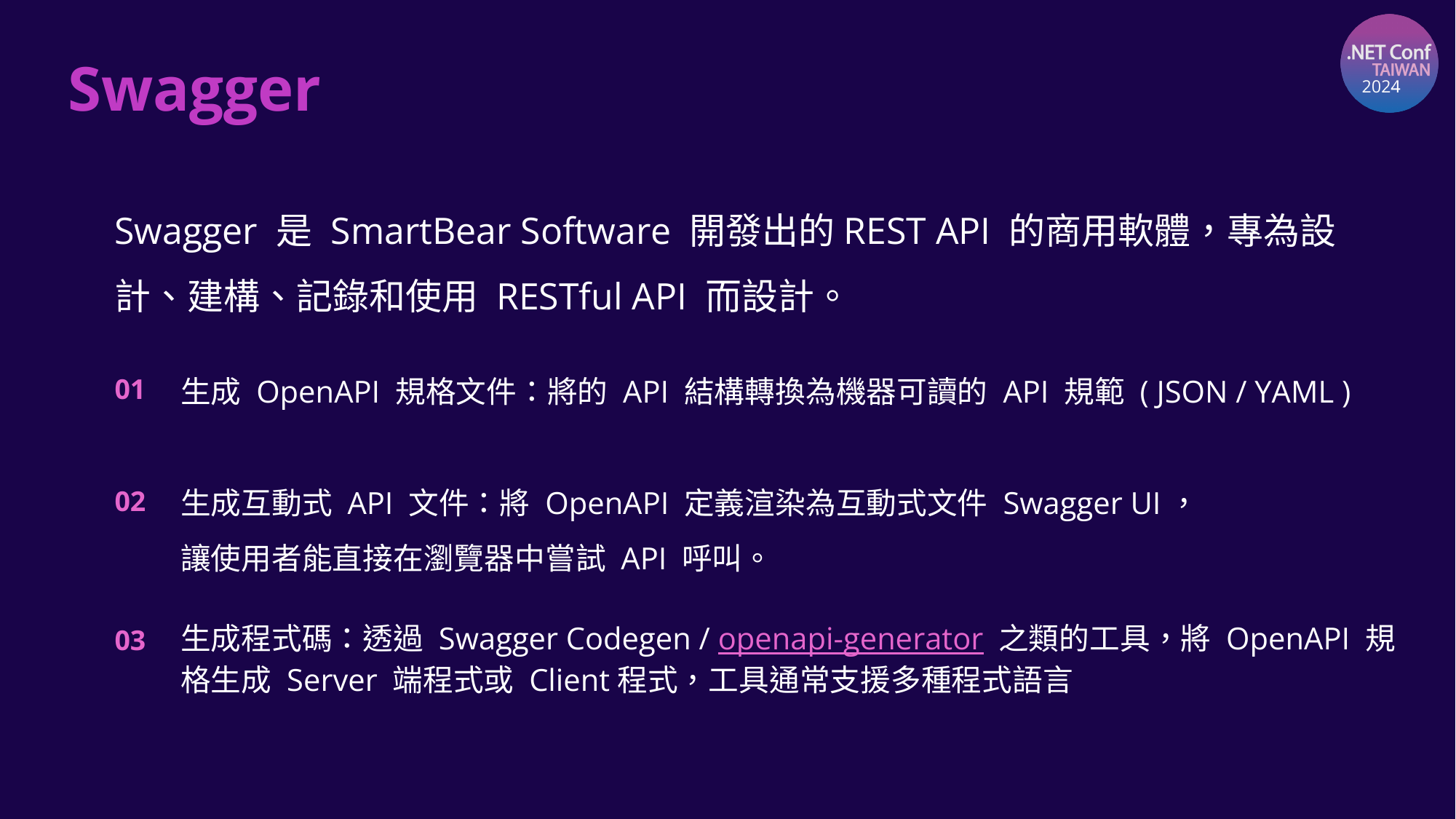

# Swagger
Swagger 是 SmartBear Software 開發出的REST API 的商用軟體，專為設計、建構、記錄和使用 RESTful API 而設計。
01
生成 OpenAPI 規格文件：將的 API 結構轉換為機器可讀的 API 規範 ( JSON / YAML )
02
生成互動式 API 文件：將 OpenAPI 定義渲染為互動式文件 Swagger UI，
讓使用者能直接在瀏覽器中嘗試 API 呼叫。
生成程式碼：透過 Swagger Codegen / openapi-generator 之類的工具，將 OpenAPI 規格生成 Server 端程式或 Client程式，工具通常支援多種程式語言
03